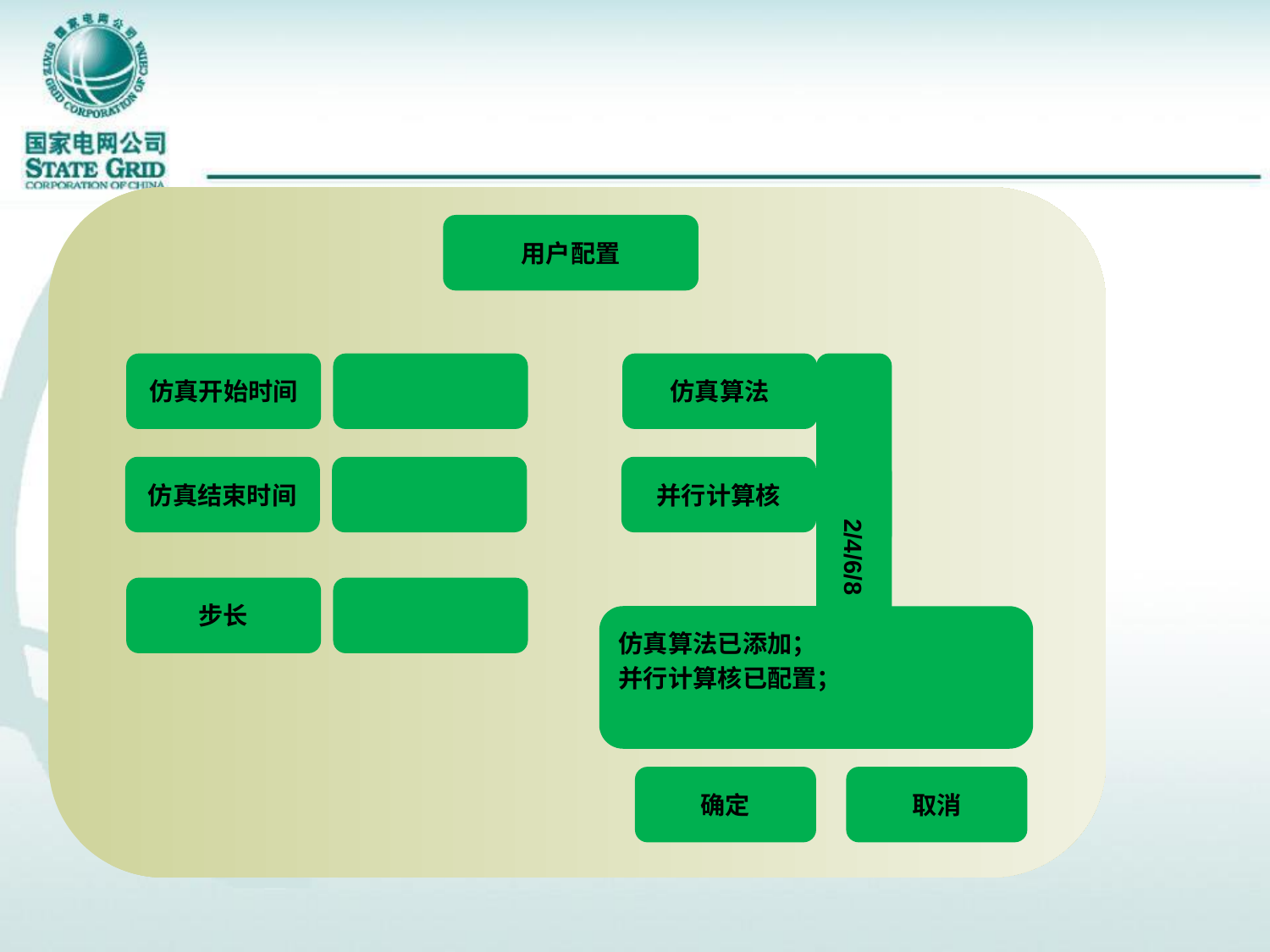

用户配置
仿真算法
仿真开始时间

仿真结束时间

并行计算核
2/4/6/8

步长
仿真算法已添加；
并行计算核已配置；

确定
取消